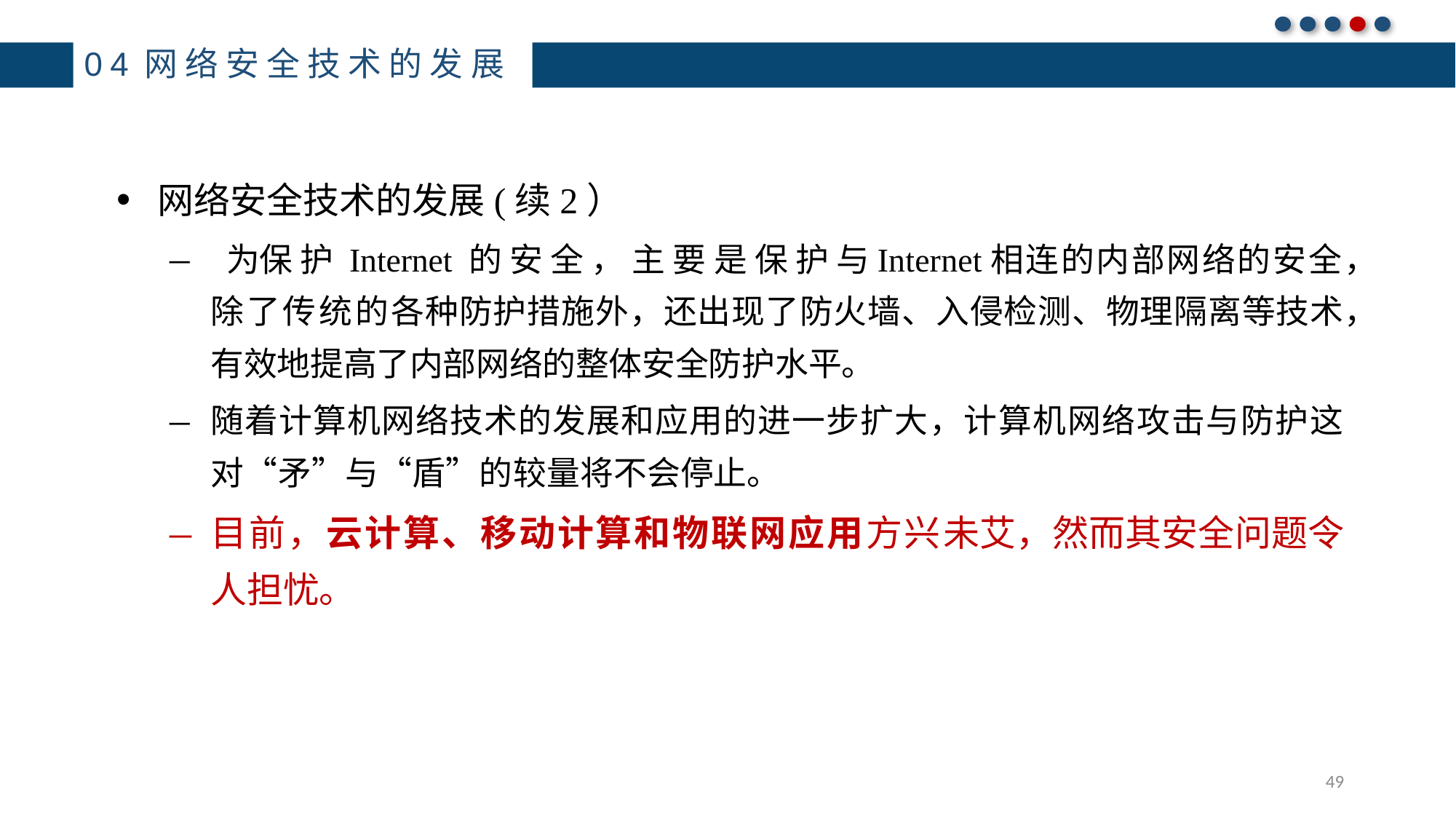

# 04网络安全技术的发展
网络安全技术的发展(续2）
 为保 护 Internet 的 安 全 ， 主 要 是 保 护 与Internet相连的内部网络的安全，除了传统的各种防护措施外，还出现了防火墙、入侵检测、物理隔离等技术，有效地提高了内部网络的整体安全防护水平。
随着计算机网络技术的发展和应用的进一步扩大，计算机网络攻击与防护这对“矛”与“盾”的较量将不会停止。
目前，云计算、移动计算和物联网应用方兴未艾，然而其安全问题令人担忧。
49